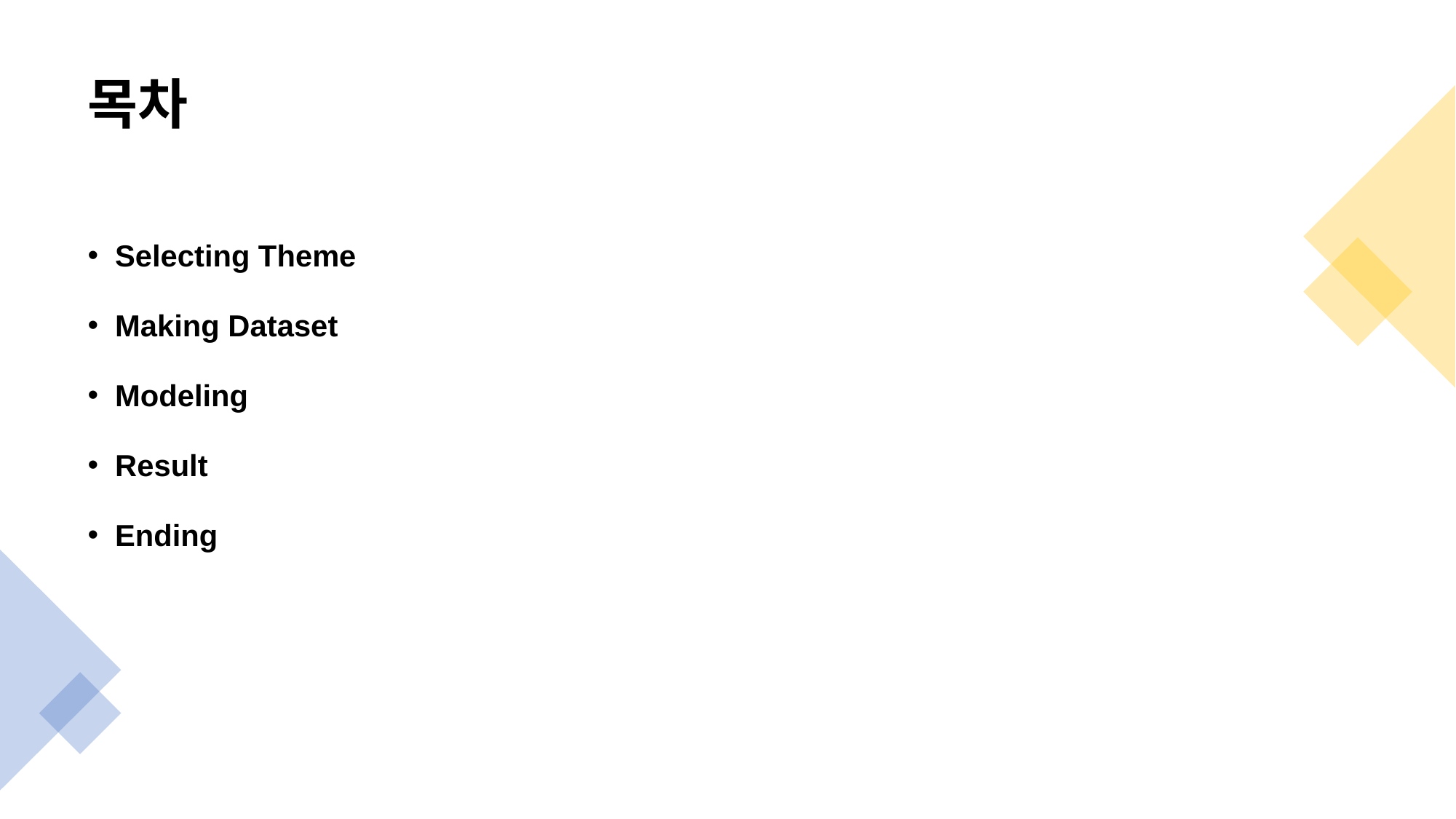

# 목차

Selecting Theme
Making Dataset
Modeling
Result
Ending